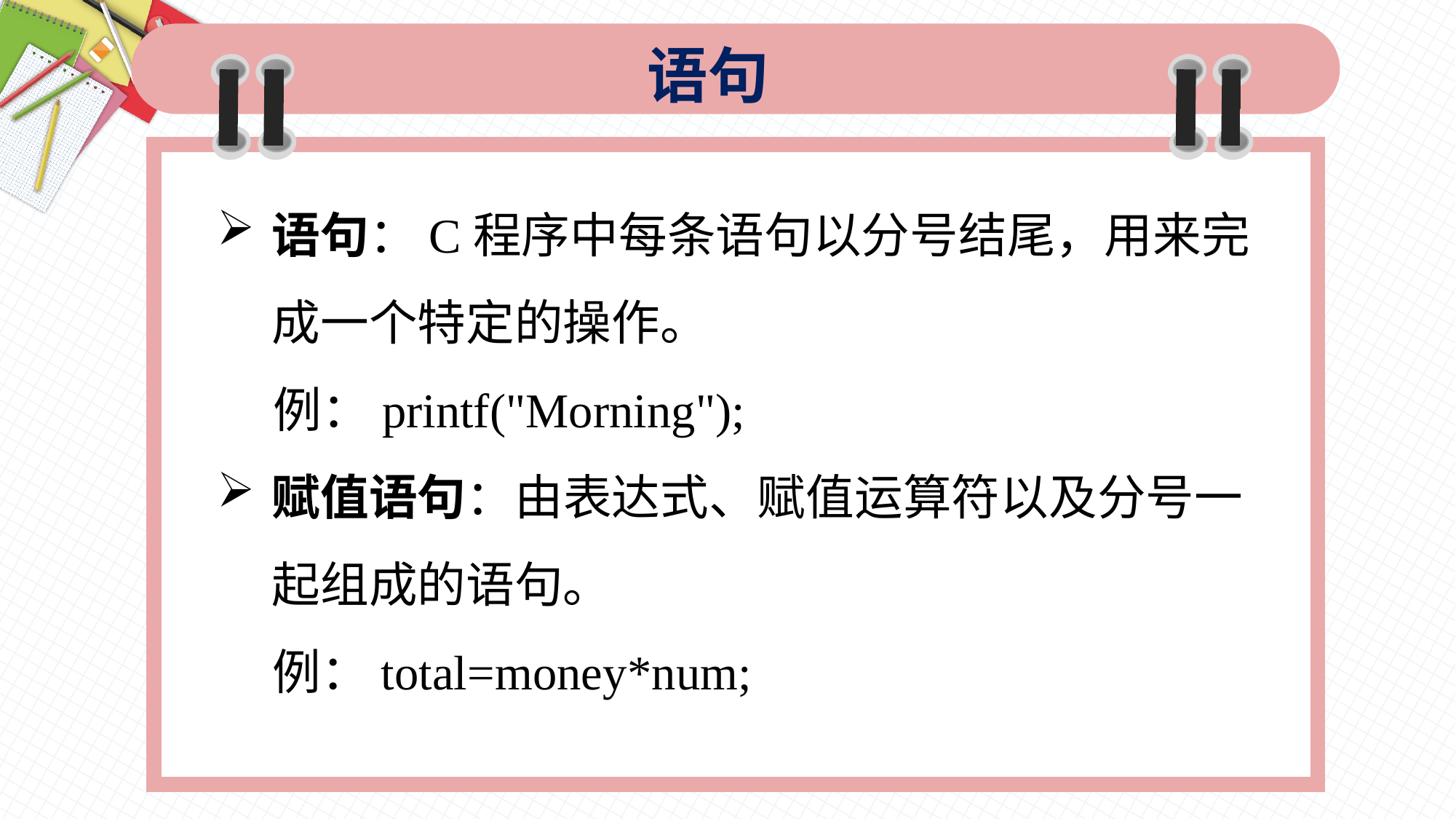

语句
语句：C程序中每条语句以分号结尾，用来完成一个特定的操作。
    例：printf("Morning");
赋值语句：由表达式、赋值运算符以及分号一起组成的语句。
    例：total=money*num;